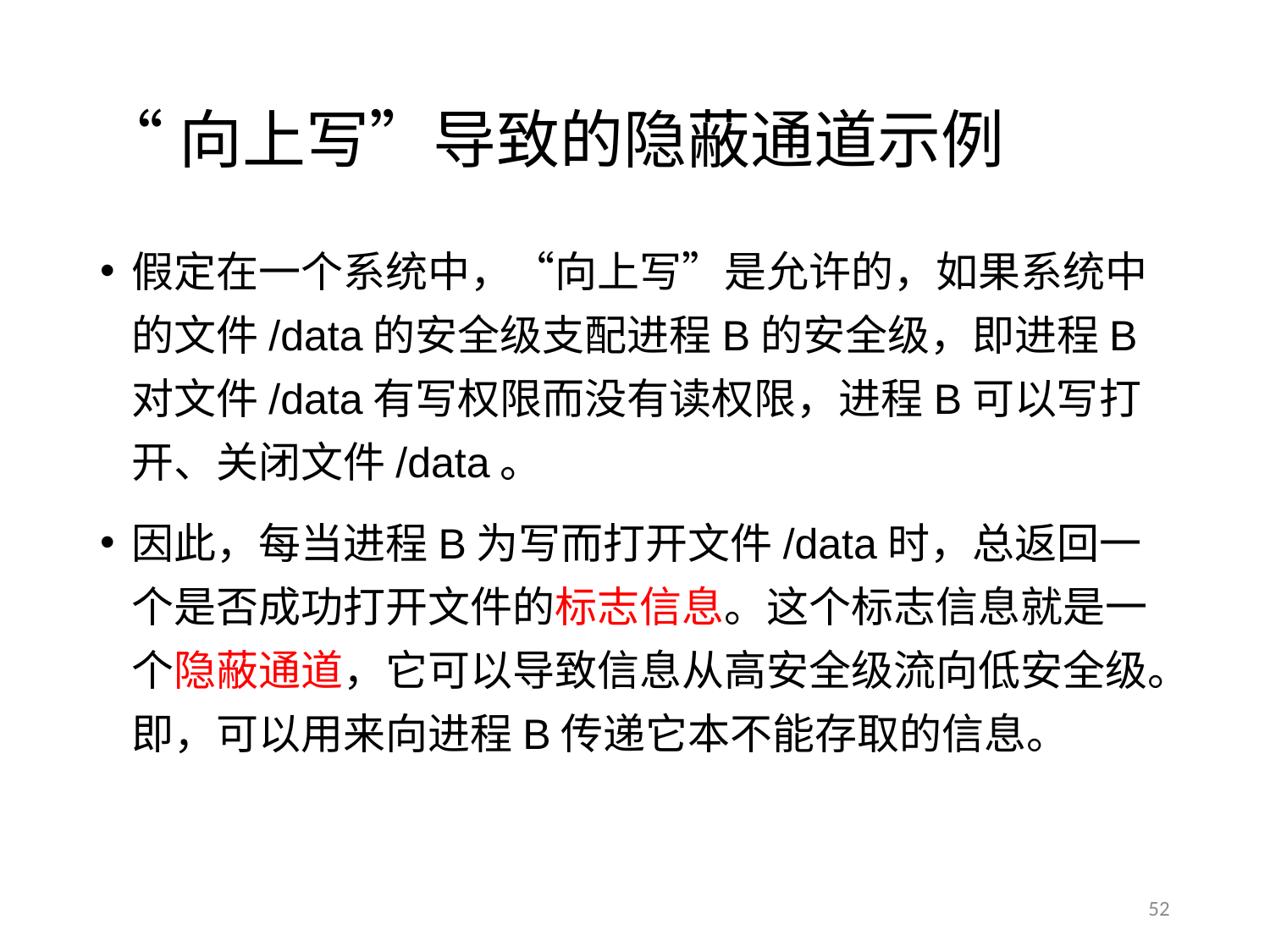

# “向上写”导致的隐蔽通道示例
假定在一个系统中，“向上写”是允许的，如果系统中的文件/data的安全级支配进程B的安全级，即进程B对文件/data有写权限而没有读权限，进程B可以写打开、关闭文件/data。
因此，每当进程B为写而打开文件/data时，总返回一个是否成功打开文件的标志信息。这个标志信息就是一个隐蔽通道，它可以导致信息从高安全级流向低安全级。即，可以用来向进程B传递它本不能存取的信息。
52